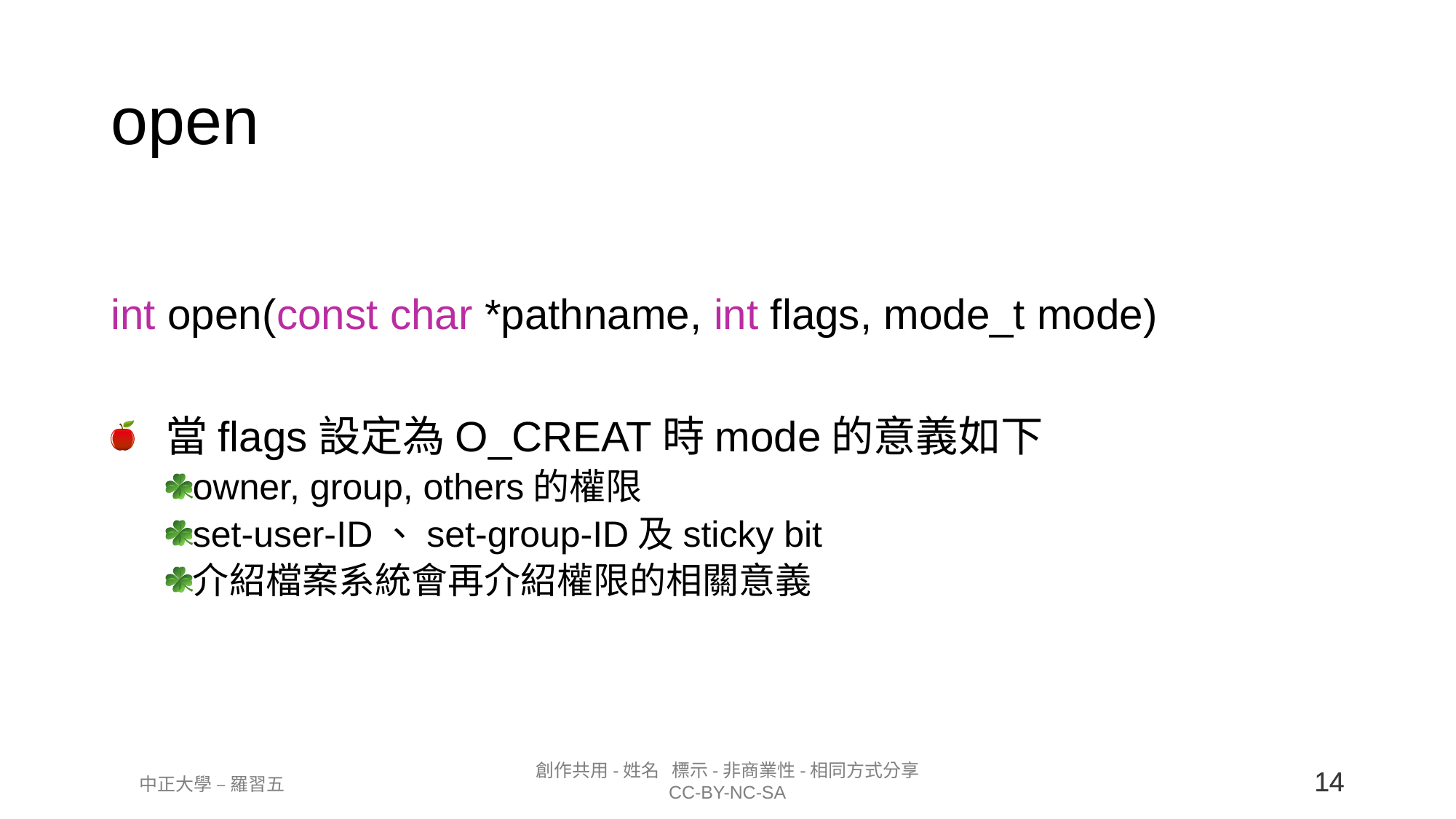

# open
int open(const char *pathname, int flags, mode_t mode)

當flags設定為O_CREAT時mode的意義如下
owner, group, others的權限
set-user-ID、set-group-ID及sticky bit
介紹檔案系統會再介紹權限的相關意義